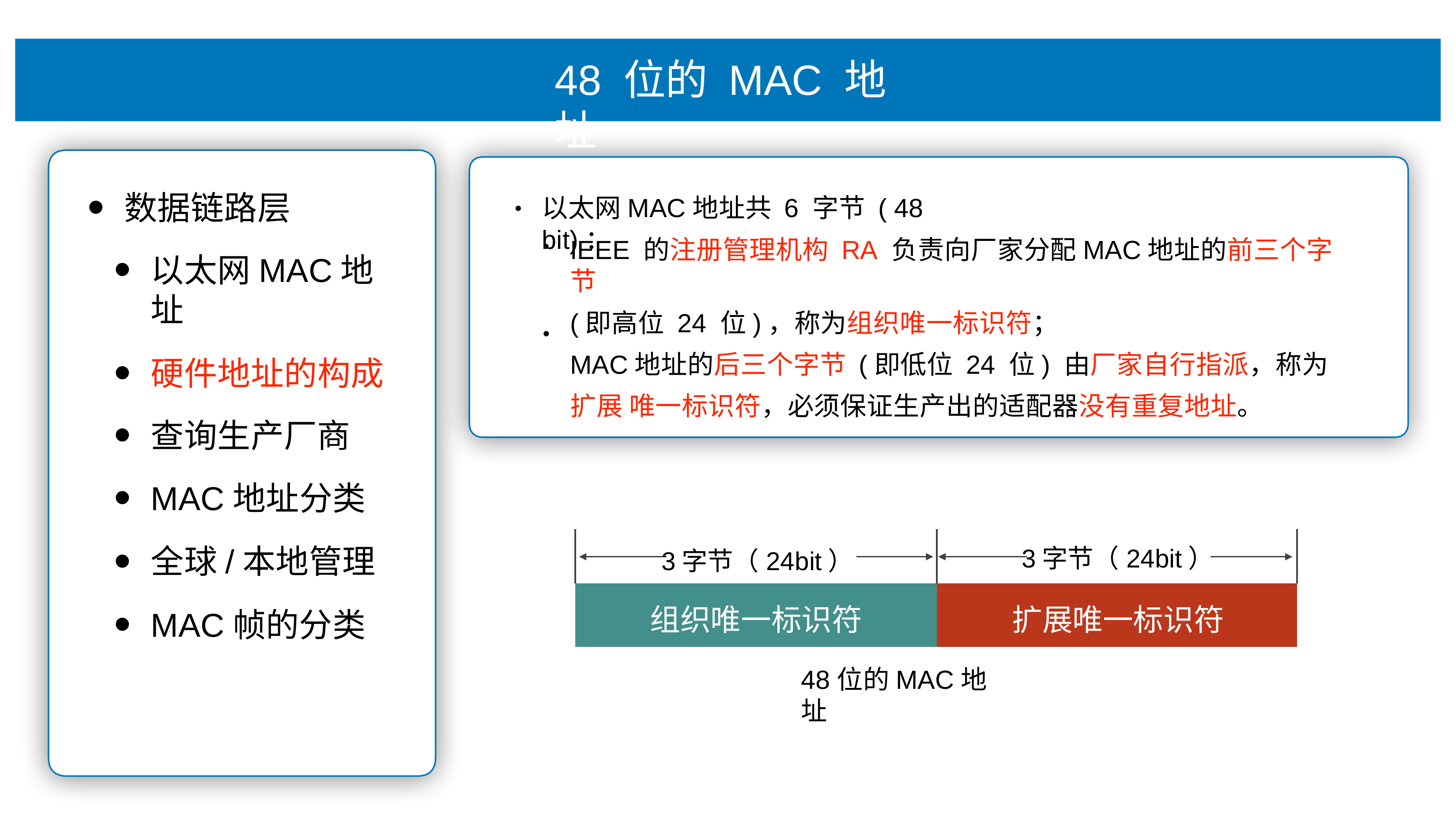

# 48 位的 MAC 地址

数据链路层
以太⽹MAC地址
硬件地址的构成
查询⽣产⼚商
MAC地址分类
全球/本地管理
MAC帧的分类
以太⽹MAC地址共 6 字节 ( 48 bit)：
•
IEEE 的注册管理机构 RA 负责向⼚家分配MAC地址的前三个字节
(即⾼位 24 位)，称为组织唯⼀标识符；
MAC地址的后三个字节 (即低位 24 位) 由⼚家⾃⾏指派，称为扩展 唯⼀标识符，必须保证⽣产出的适配器没有重复地址。
•
| 3字节（24bit） | 3字节（24bit） |
| --- | --- |
| 组织唯⼀标识符 | 扩展唯⼀标识符 |

48位的MAC地址